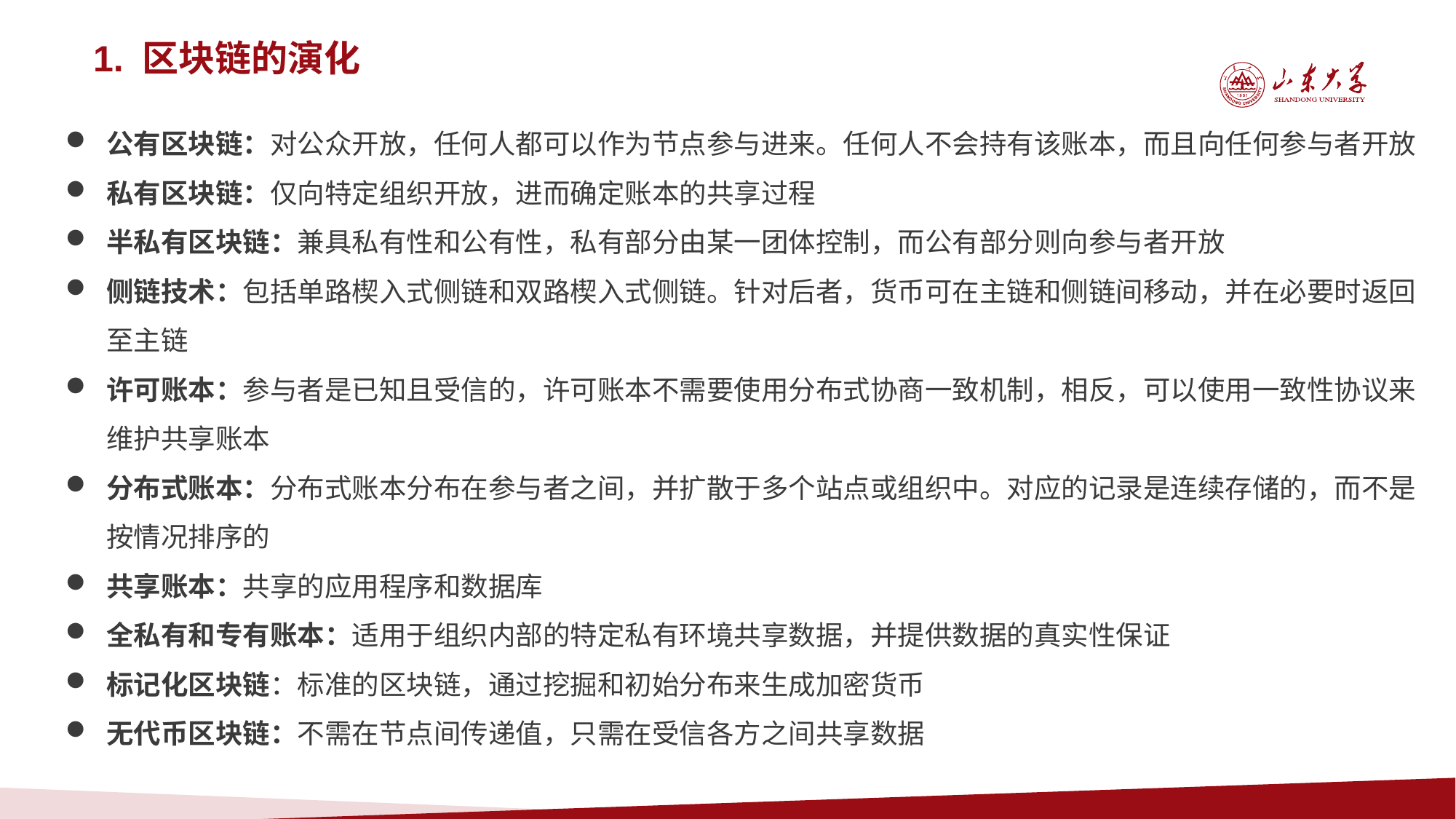

1. 区块链的演化
公有区块链：对公众开放，任何人都可以作为节点参与进来。任何人不会持有该账本，而且向任何参与者开放
私有区块链：仅向特定组织开放，进而确定账本的共享过程
半私有区块链：兼具私有性和公有性，私有部分由某一团体控制，而公有部分则向参与者开放
侧链技术：包括单路楔入式侧链和双路楔入式侧链。针对后者，货币可在主链和侧链间移动，并在必要时返回至主链
许可账本：参与者是已知且受信的，许可账本不需要使用分布式协商一致机制，相反，可以使用一致性协议来维护共享账本
分布式账本：分布式账本分布在参与者之间，并扩散于多个站点或组织中。对应的记录是连续存储的，而不是按情况排序的
共享账本：共享的应用程序和数据库
全私有和专有账本：适用于组织内部的特定私有环境共享数据，并提供数据的真实性保证
标记化区块链：标准的区块链，通过挖掘和初始分布来生成加密货币
无代币区块链：不需在节点间传递值，只需在受信各方之间共享数据